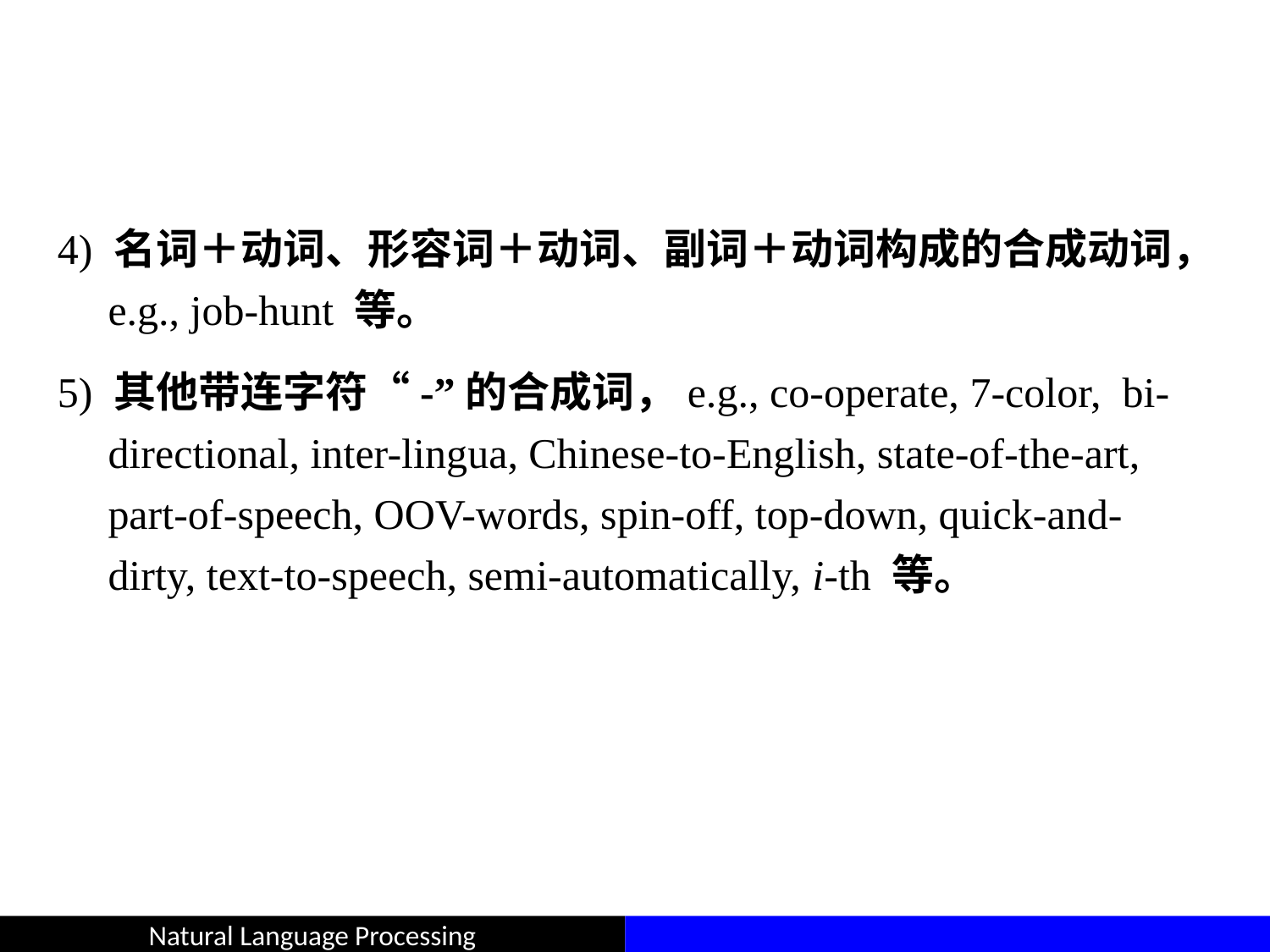

#
4) 名词＋动词、形容词＋动词、副词＋动词构成的合成动词，e.g., job-hunt 等。
5) 其他带连字符“-”的合成词，e.g., co-operate, 7-color,  bi-directional, inter-lingua, Chinese-to-English, state-of-the-art, part-of-speech, OOV-words, spin-off, top-down, quick-and-dirty, text-to-speech, semi-automatically, i-th 等。